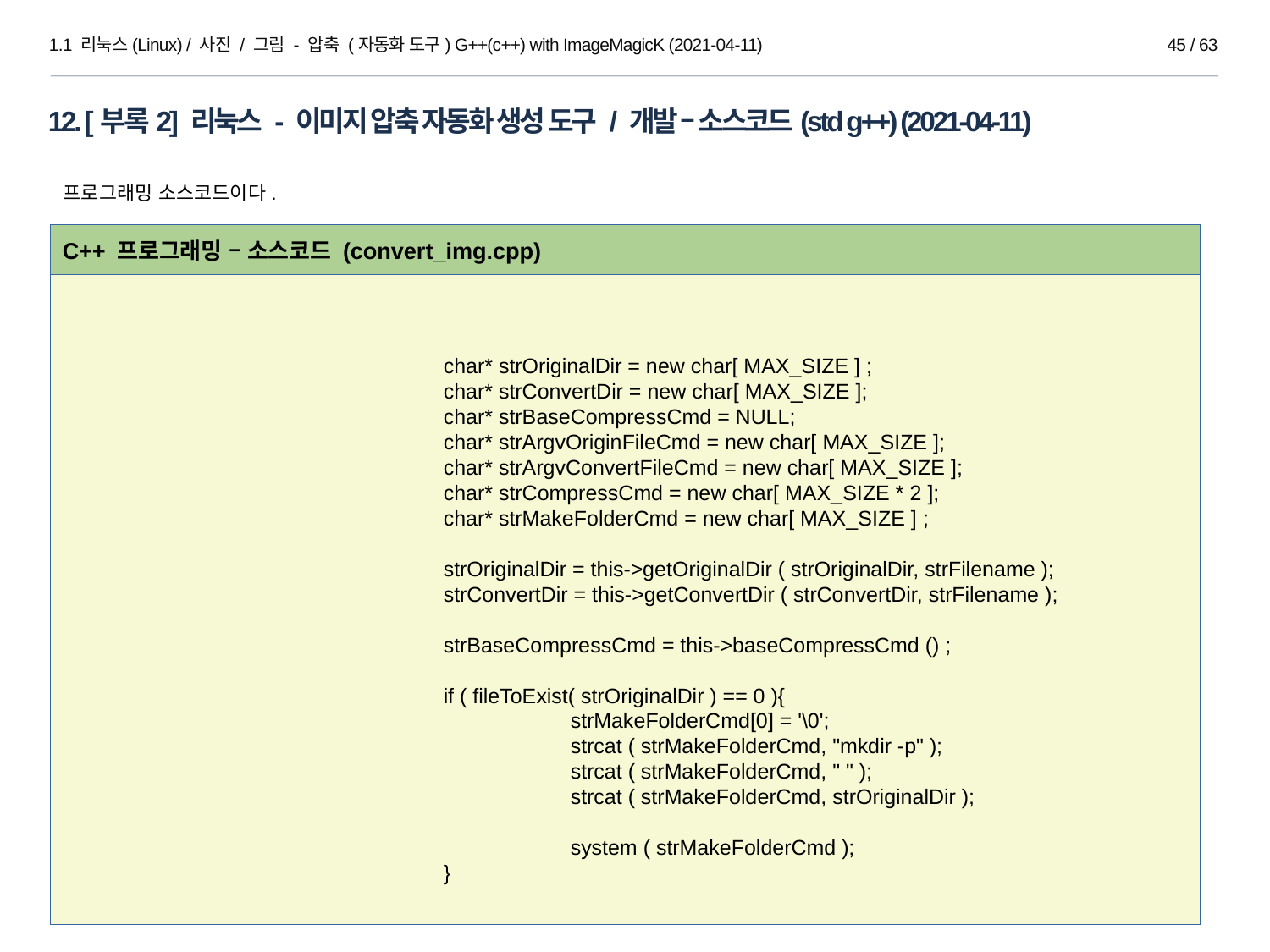

1.1 리눅스(Linux) / 사진 / 그림 - 압축 (자동화 도구) G++(c++) with ImageMagicK (2021-04-11)
45 / 63

12. [부록2] 리눅스 - 이미지 압축 자동화 생성 도구 / 개발 – 소스코드(std g++) (2021-04-11)
프로그래밍 소스코드이다.
C++ 프로그래밍 – 소스코드 (convert_img.cpp)

			char* strOriginalDir = new char[ MAX_SIZE ] ;
			char* strConvertDir = new char[ MAX_SIZE ];
			char* strBaseCompressCmd = NULL;
			char* strArgvOriginFileCmd = new char[ MAX_SIZE ];
			char* strArgvConvertFileCmd = new char[ MAX_SIZE ];
			char* strCompressCmd = new char[ MAX_SIZE * 2 ];
			char* strMakeFolderCmd = new char[ MAX_SIZE ] ;

			strOriginalDir = this->getOriginalDir ( strOriginalDir, strFilename );
			strConvertDir = this->getConvertDir ( strConvertDir, strFilename );

			strBaseCompressCmd = this->baseCompressCmd () ;

			if ( fileToExist( strOriginalDir ) == 0 ){
				strMakeFolderCmd[0] = '\0';
				strcat ( strMakeFolderCmd, "mkdir -p" );
				strcat ( strMakeFolderCmd, " " );
				strcat ( strMakeFolderCmd, strOriginalDir );

				system ( strMakeFolderCmd );
			}